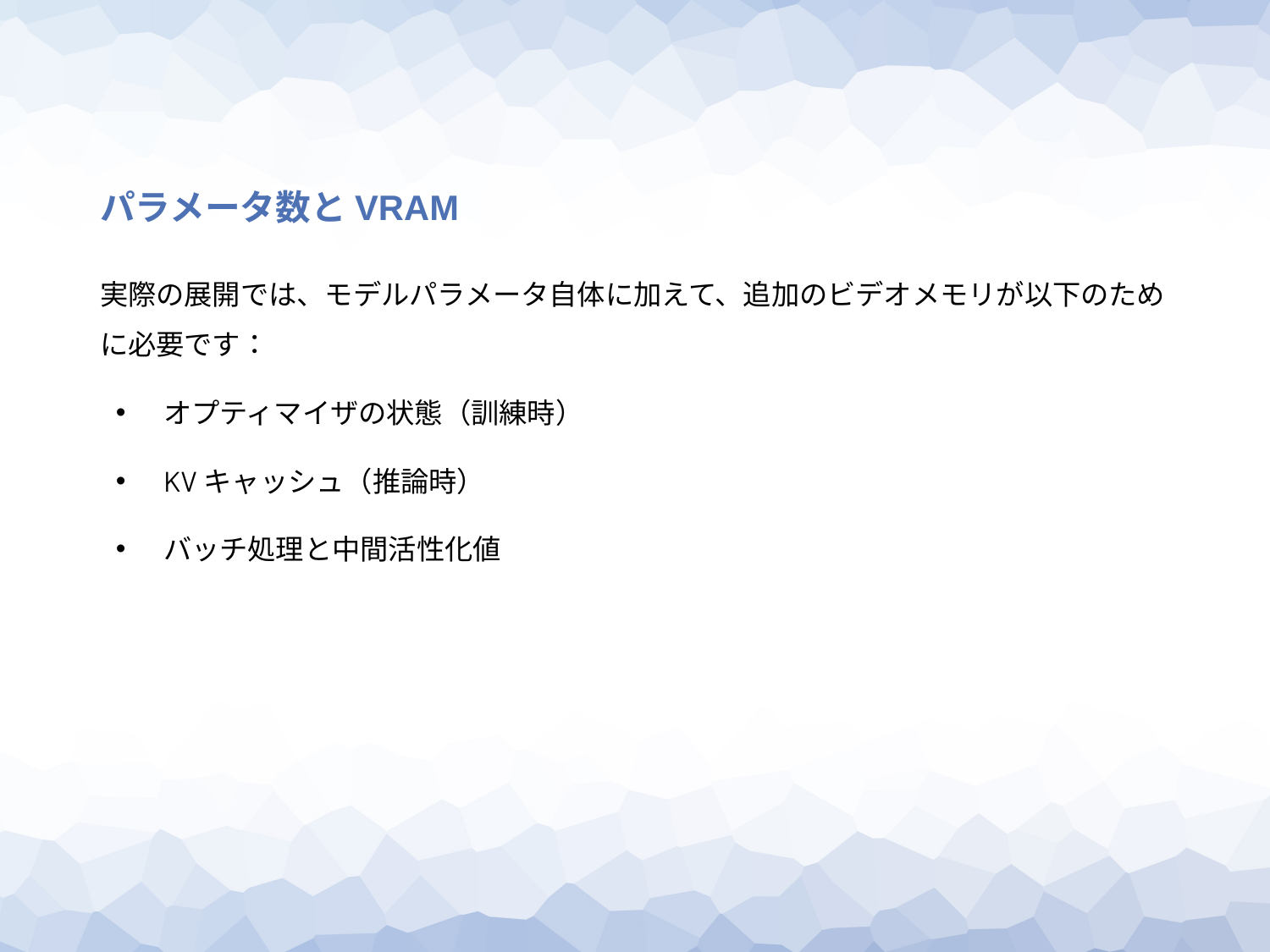

# パラメータ数とVRAM
実際の展開では、モデルパラメータ自体に加えて、追加のビデオメモリが以下のために必要です：
オプティマイザの状態（訓練時）
KVキャッシュ（推論時）
バッチ処理と中間活性化値